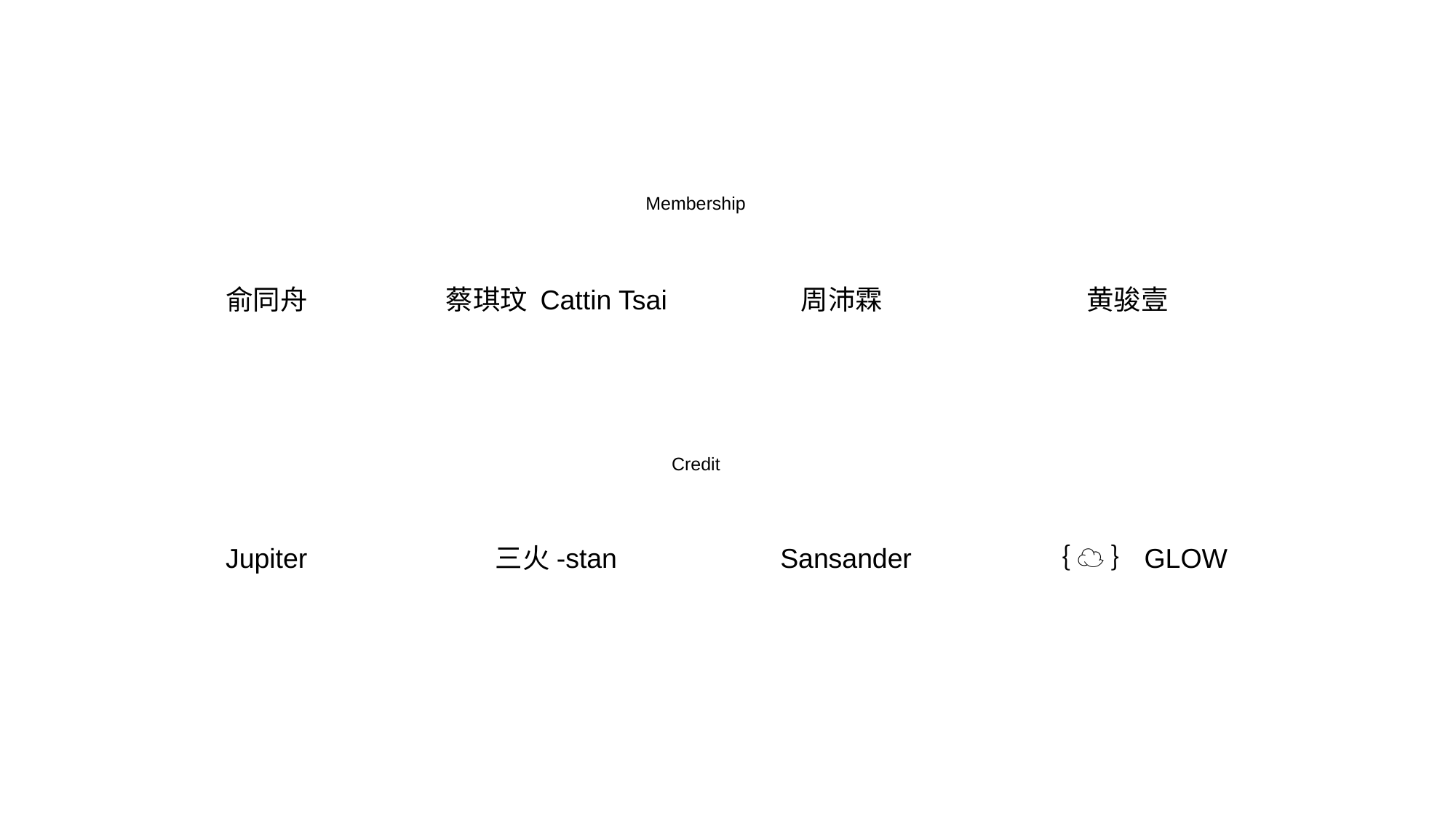

Membership
俞同舟
蔡琪玟 Cattin Tsai
周沛霖
黄骏壹
Credit
Jupiter
三火-stan
Sansander
｛ ☁️ ｝GLOW